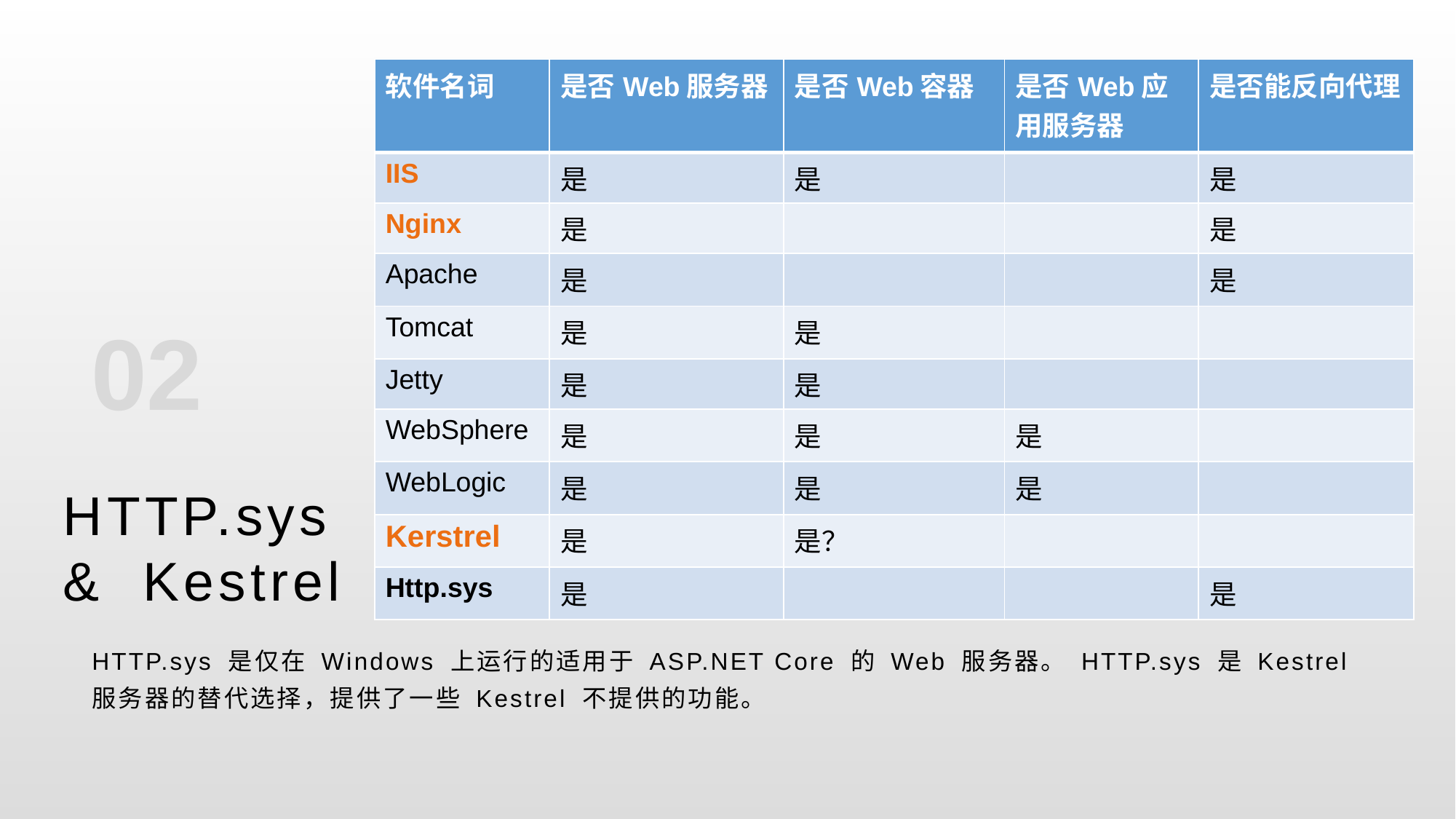

| 软件名词 | 是否Web服务器 | 是否Web容器 | 是否Web应用服务器 | 是否能反向代理 |
| --- | --- | --- | --- | --- |
| IIS | 是 | 是 |  | 是 |
| Nginx | 是 |  |  | 是 |
| Apache | 是 |  |  | 是 |
| Tomcat | 是 | 是 |  |  |
| Jetty | 是 | 是 |  |  |
| WebSphere | 是 | 是 | 是 |  |
| WebLogic | 是 | 是 | 是 |  |
| Kerstrel | 是 | 是？ |  |  |
| Http.sys | 是 |  |  | 是 |
02
# HTTP.sys &  Kestrel
HTTP.sys 是仅在 Windows 上运行的适用于 ASP.NET Core 的 Web 服务器。 HTTP.sys 是 Kestrel 服务器的替代选择，提供了一些 Kestrel 不提供的功能。